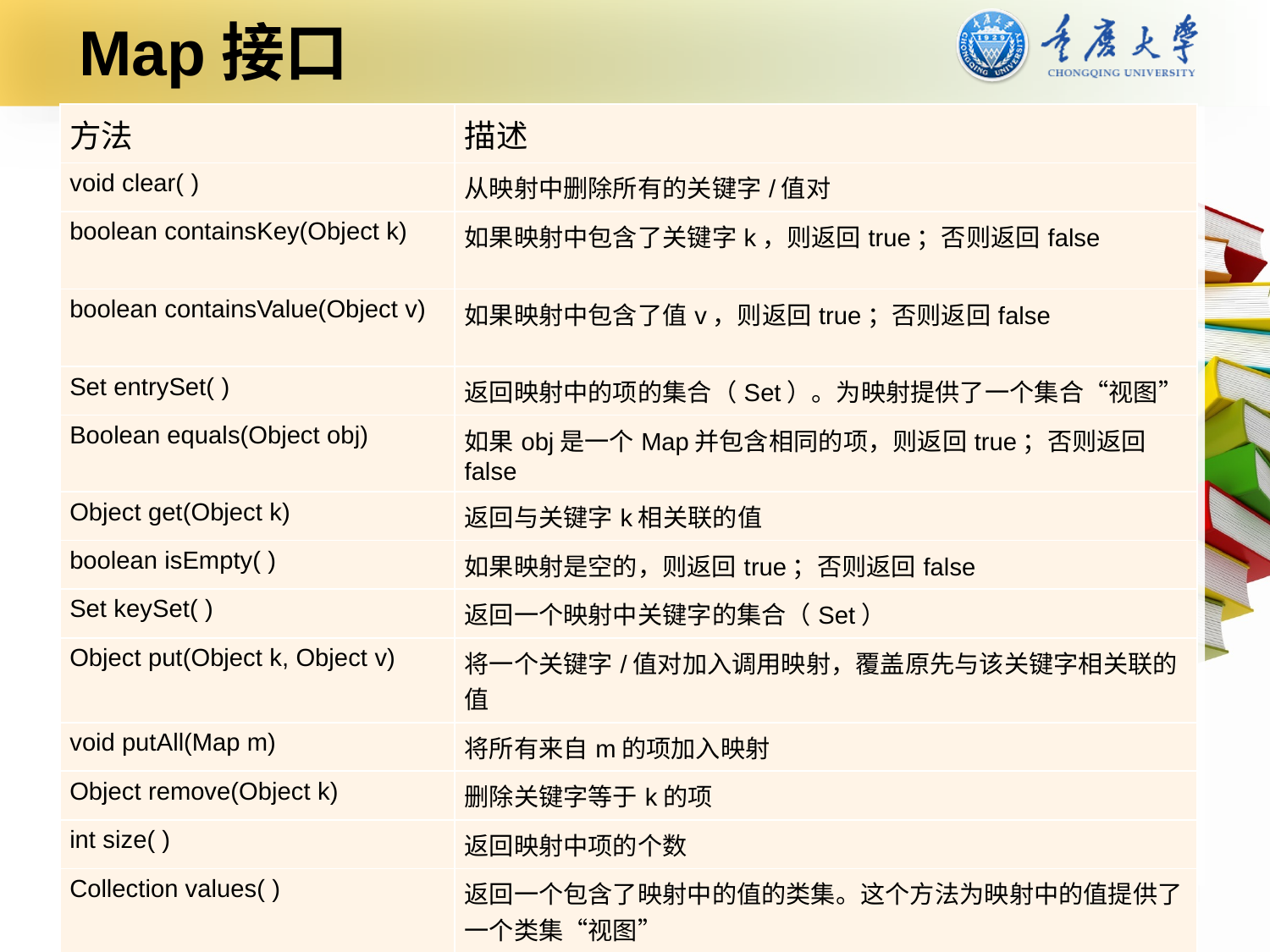

# Map接口
| 方法 | 描述 |
| --- | --- |
| void clear( ) | 从映射中删除所有的关键字/值对 |
| boolean containsKey(Object k) | 如果映射中包含了关键字k，则返回true；否则返回false |
| boolean containsValue(Object v) | 如果映射中包含了值v，则返回true；否则返回false |
| Set entrySet( ) | 返回映射中的项的集合（Set）。为映射提供了一个集合“视图” |
| Boolean equals(Object obj) | 如果obj是一个Map并包含相同的项，则返回true；否则返回false |
| Object get(Object k) | 返回与关键字k相关联的值 |
| boolean isEmpty( ) | 如果映射是空的，则返回true；否则返回false |
| Set keySet( ) | 返回一个映射中关键字的集合（Set） |
| Object put(Object k, Object v) | 将一个关键字/值对加入调用映射，覆盖原先与该关键字相关联的值 |
| void putAll(Map m) | 将所有来自m的项加入映射 |
| Object remove(Object k) | 删除关键字等于k的项 |
| int size( ) | 返回映射中项的个数 |
| Collection values( ) | 返回一个包含了映射中的值的类集。这个方法为映射中的值提供了一个类集“视图” |
P50